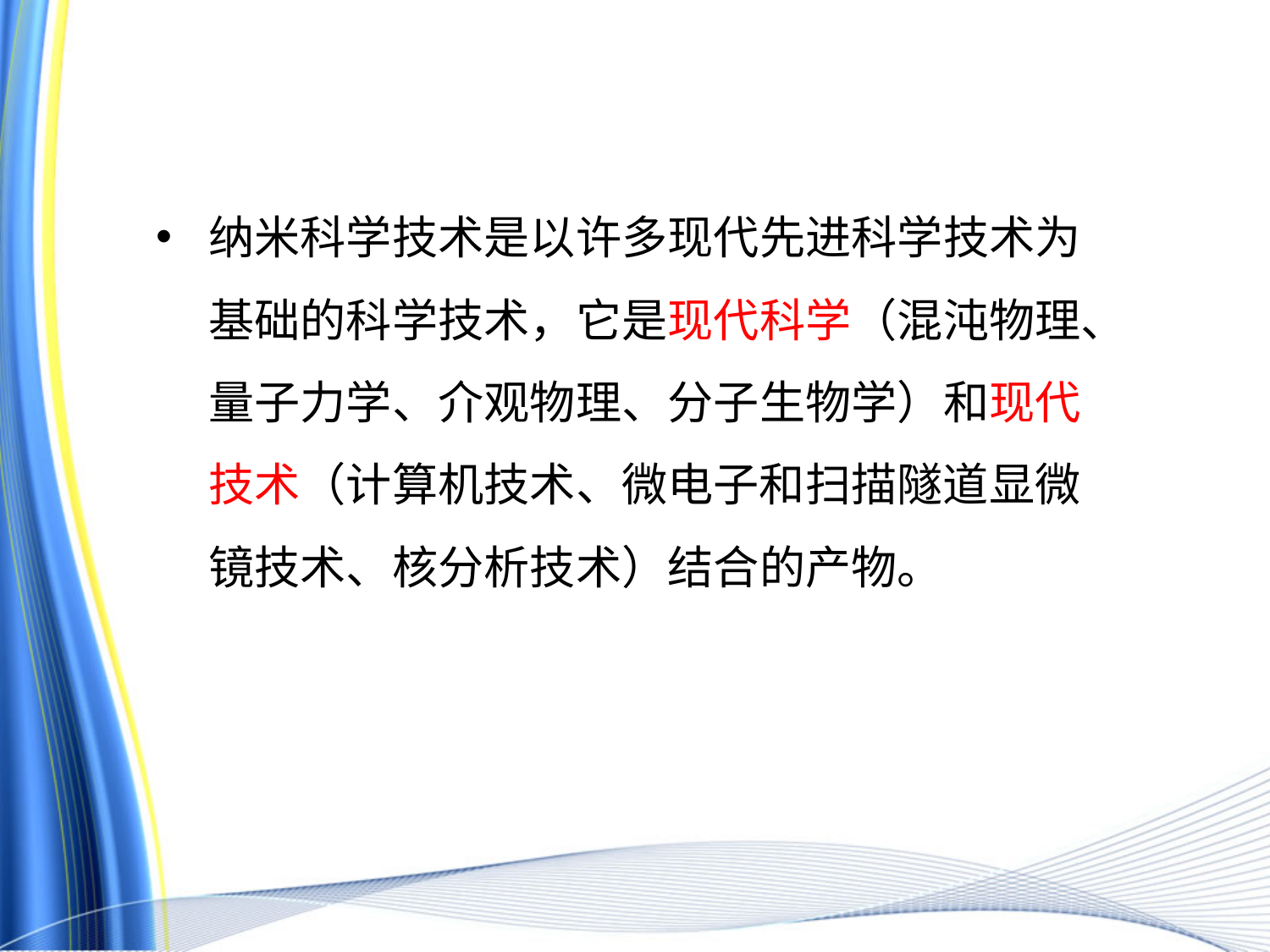

纳米科学技术是以许多现代先进科学技术为基础的科学技术，它是现代科学（混沌物理、量子力学、介观物理、分子生物学）和现代技术（计算机技术、微电子和扫描隧道显微镜技术、核分析技术）结合的产物。